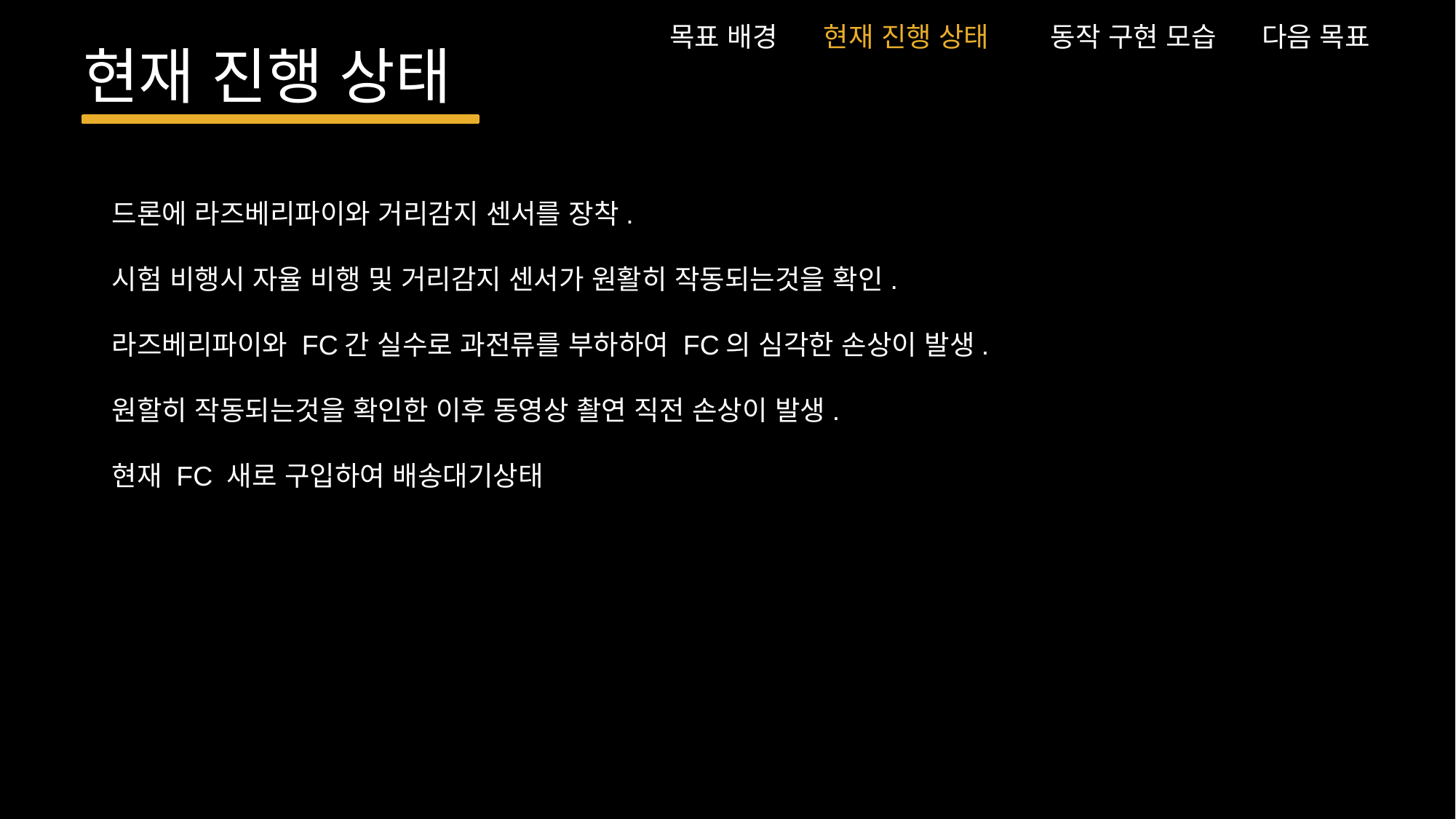

목표 배경      현재 진행 상태        동작 구현 모습      다음 목표
#
현재 진행 상태

드론에 라즈베리파이와 거리감지 센서를 장착.

시험 비행시 자율 비행 및 거리감지 센서가 원활히 작동되는것을 확인.

라즈베리파이와 FC간 실수로 과전류를 부하하여 FC의 심각한 손상이 발생.

원할히 작동되는것을 확인한 이후 동영상 촬연 직전 손상이 발생.

현재 FC 새로 구입하여 배송대기상태